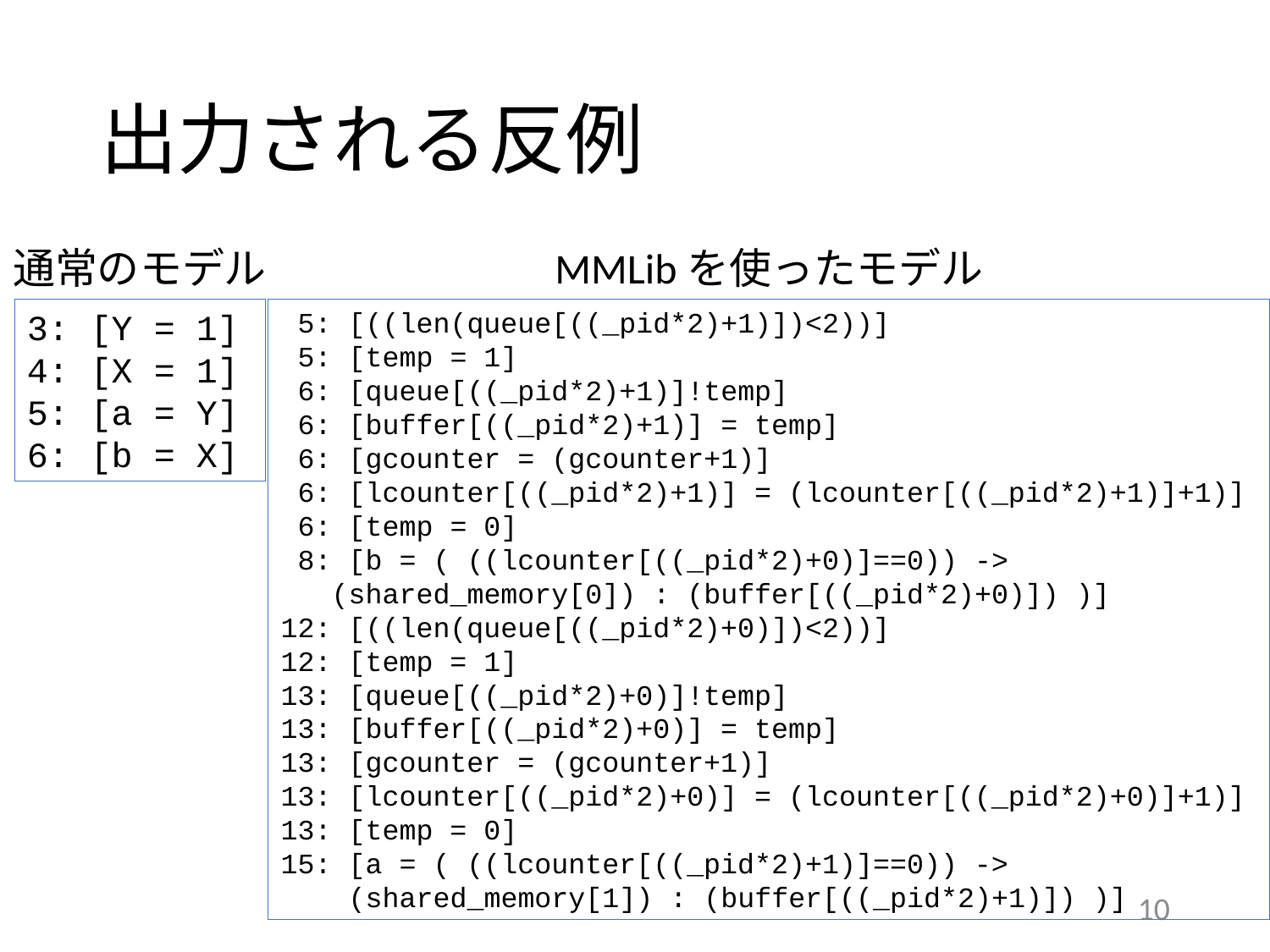

# 出力される反例
MMLibを使ったモデル
通常のモデル
 5: [((len(queue[((_pid*2)+1)])<2))]
 5: [temp = 1]
 6: [queue[((_pid*2)+1)]!temp]
 6: [buffer[((_pid*2)+1)] = temp]
 6: [gcounter = (gcounter+1)]
 6: [lcounter[((_pid*2)+1)] = (lcounter[((_pid*2)+1)]+1)]
 6: [temp = 0]
 8: [b = ( ((lcounter[((_pid*2)+0)]==0)) ->
   (shared_memory[0]) : (buffer[((_pid*2)+0)]) )]
12: [((len(queue[((_pid*2)+0)])<2))]
12: [temp = 1]
13: [queue[((_pid*2)+0)]!temp]
13: [buffer[((_pid*2)+0)] = temp]
13: [gcounter = (gcounter+1)]
13: [lcounter[((_pid*2)+0)] = (lcounter[((_pid*2)+0)]+1)]
13: [temp = 0]
15: [a = ( ((lcounter[((_pid*2)+1)]==0)) ->
    (shared_memory[1]) : (buffer[((_pid*2)+1)]) )]
3: [Y = 1]
4: [X = 1]
5: [a = Y]
6: [b = X]
10